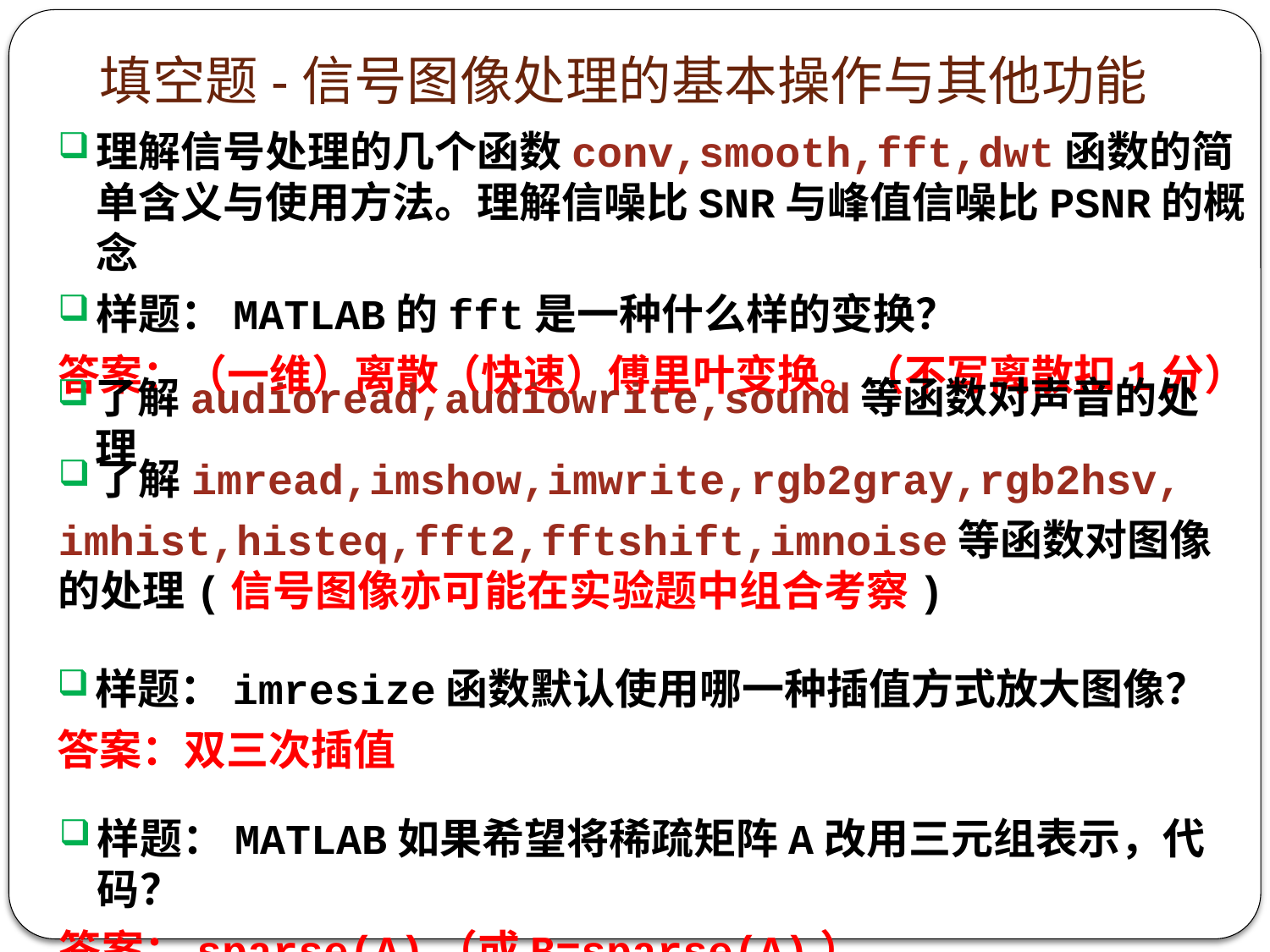

# 填空题-信号图像处理的基本操作与其他功能
理解信号处理的几个函数conv,smooth,fft,dwt函数的简单含义与使用方法。理解信噪比SNR与峰值信噪比PSNR的概念
样题：MATLAB的fft是一种什么样的变换？
答案：（一维）离散（快速）傅里叶变换。（不写离散扣1分）
了解audioread,audiowrite,sound等函数对声音的处理
了解imread,imshow,imwrite,rgb2gray,rgb2hsv,
imhist,histeq,fft2,fftshift,imnoise等函数对图像的处理(信号图像亦可能在实验题中组合考察)
样题：imresize函数默认使用哪一种插值方式放大图像？
答案：双三次插值
样题：MATLAB如果希望将稀疏矩阵A改用三元组表示，代码？
答案：sparse(A)（或B=sparse(A)）